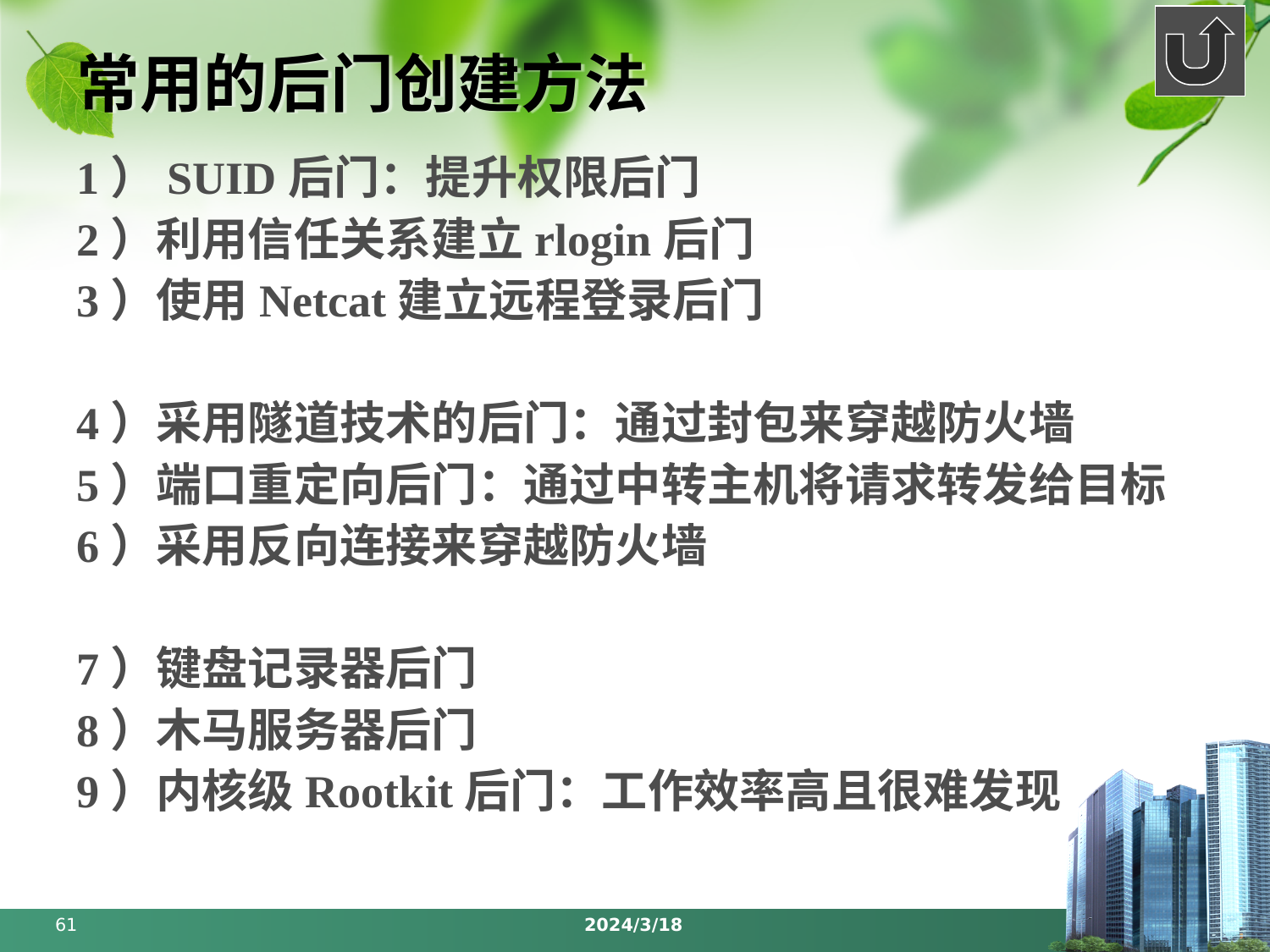

# 常用的后门创建方法
1）SUID后门：提升权限后门
2）利用信任关系建立rlogin后门
3）使用Netcat建立远程登录后门

4）采用隧道技术的后门：通过封包来穿越防火墙
5）端口重定向后门：通过中转主机将请求转发给目标
6）采用反向连接来穿越防火墙

7）键盘记录器后门
8）木马服务器后门
9）内核级Rootkit后门：工作效率高且很难发现
61
2024/3/18